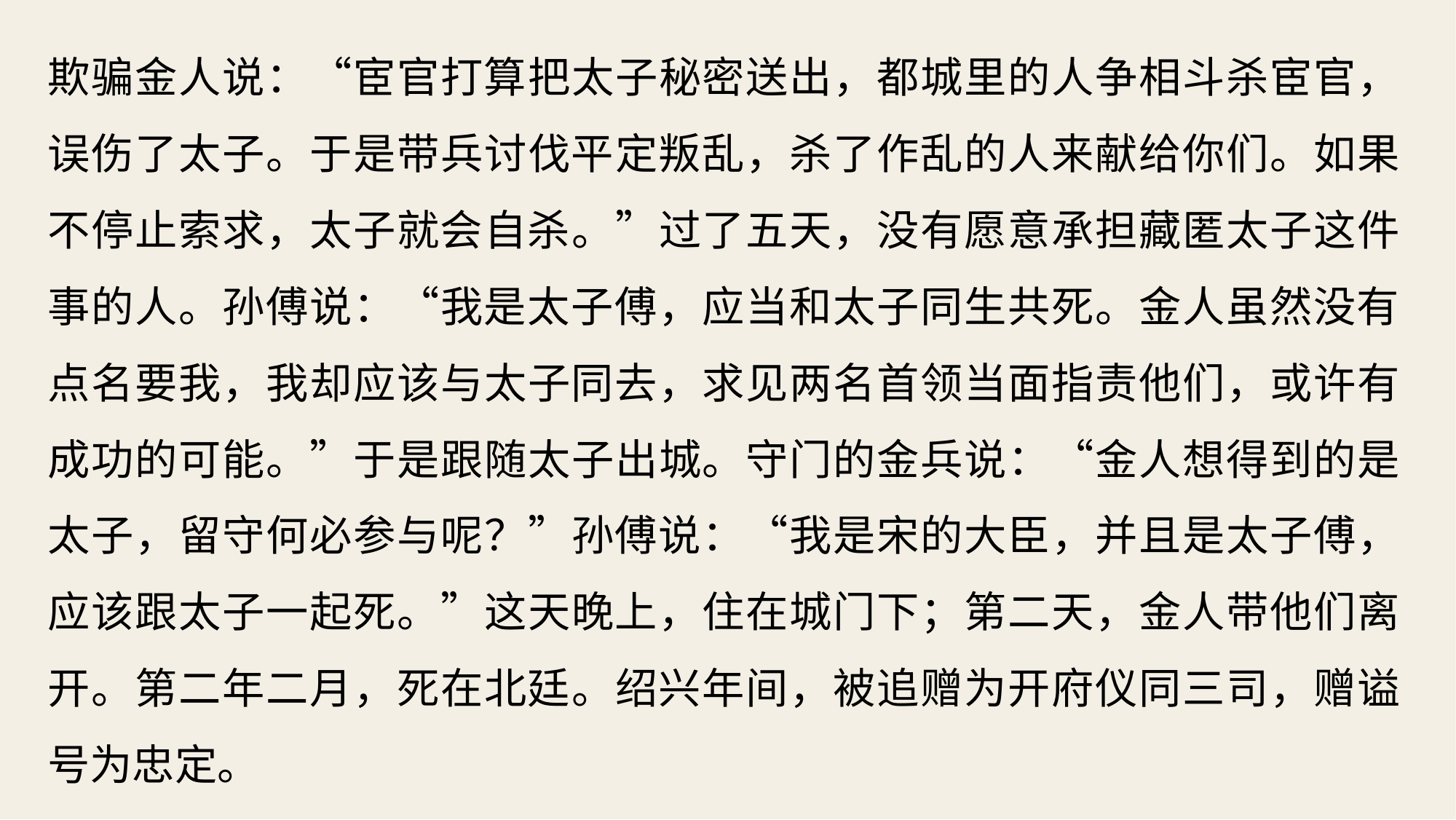

欺骗金人说：“宦官打算把太子秘密送出，都城里的人争相斗杀宦官，误伤了太子。于是带兵讨伐平定叛乱，杀了作乱的人来献给你们。如果不停止索求，太子就会自杀。”过了五天，没有愿意承担藏匿太子这件事的人。孙傅说：“我是太子傅，应当和太子同生共死。金人虽然没有点名要我，我却应该与太子同去，求见两名首领当面指责他们，或许有成功的可能。”于是跟随太子出城。守门的金兵说：“金人想得到的是太子，留守何必参与呢？”孙傅说：“我是宋的大臣，并且是太子傅，应该跟太子一起死。”这天晚上，住在城门下；第二天，金人带他们离开。第二年二月，死在北廷。绍兴年间，被追赠为开府仪同三司，赠谥号为忠定。